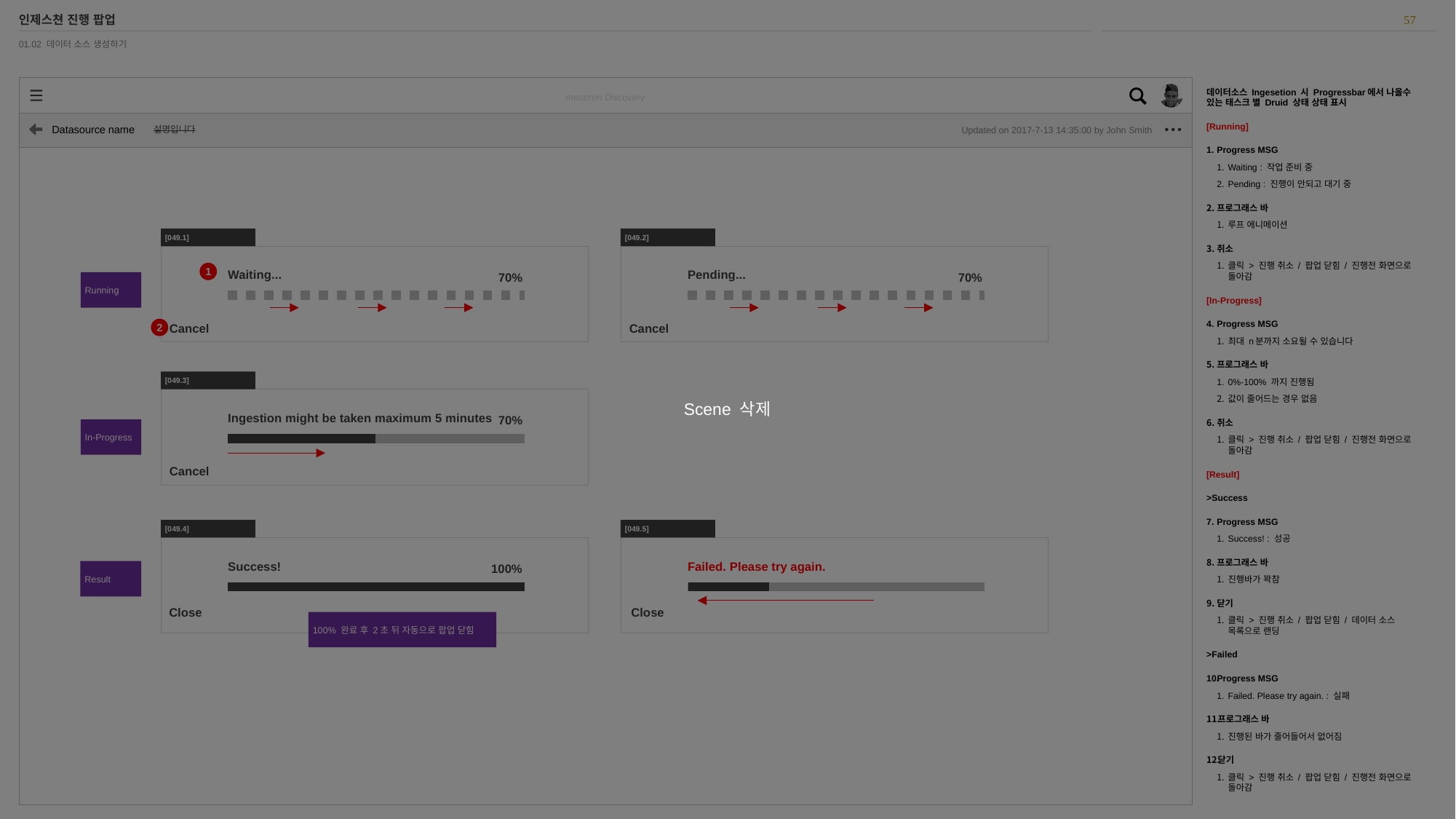

57
Scene 삭제
인제스쳔 진행 팝업
01.02 데이터 소스 생성하기
데이터소스 Ingesetion 시 Progressbar에서 나올수 있는 태스크 별 Druid 상태 상태 표시
[Running]
Progress MSG
Waiting : 작업 준비 중
Pending : 진행이 안되고 대기 중
프로그래스 바
루프 에니메이션
취소
클릭 > 진행 취소 / 팝업 닫힘 / 진행전 화면으로 돌아감
[In-Progress]
Progress MSG
최대 n분까지 소요될 수 있습니다
프로그래스 바
0%-100% 까지 진행됨
값이 줄어드는 경우 없음
취소
클릭 > 진행 취소 / 팝업 닫힘 / 진행전 화면으로 돌아감
[Result]
>Success
Progress MSG
Success! : 성공
프로그래스 바
진행바가 꽉참
닫기
클릭 > 진행 취소 / 팝업 닫힘 / 데이터 소스 목록으로 랜딩
>Failed
Progress MSG
Failed. Please try again. : 실패
프로그래스 바
진행된 바가 줄어들어서 없어짐
닫기
클릭 > 진행 취소 / 팝업 닫힘 / 진행전 화면으로 돌아감
[049.1]
[049.2]

Cancel
Waiting...
70%

Cancel
Pending...
70%
1
Running
2
[049.3]

Cancel
Ingestion might be taken maximum 5 minutes
70%
In-Progress
[049.4]
[049.5]

Success!
100%

Failed. Please try again.
Result
Close
Close
100% 완료 후 2초 뒤 자동으로 팝업 닫힘